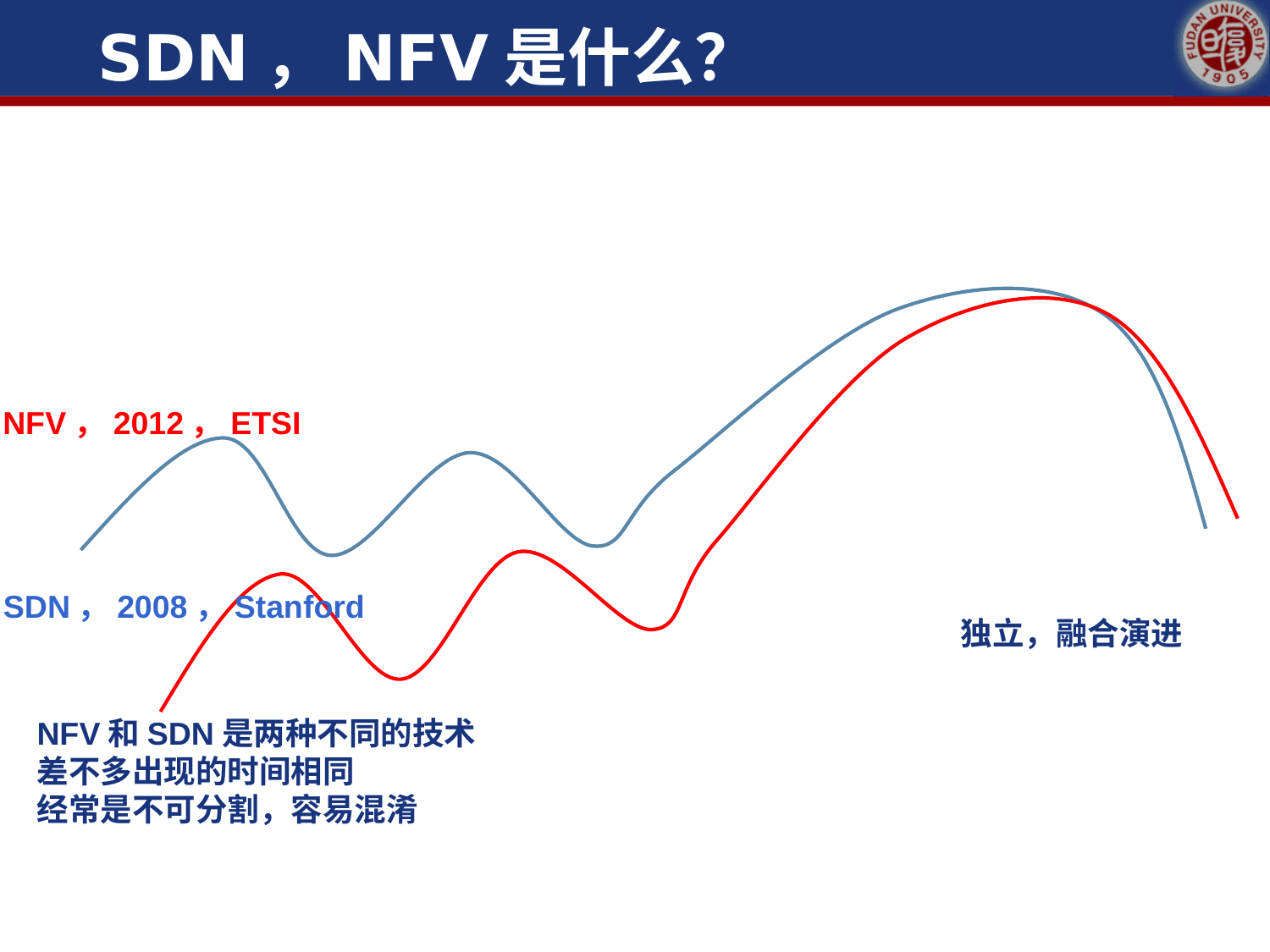

# SDN，NFV是什么？

NFV，2012，ETSI
SDN，2008，Stanford
独立，融合演进
NFV和SDN是两种不同的技术
差不多出现的时间相同
经常是不可分割，容易混淆
7